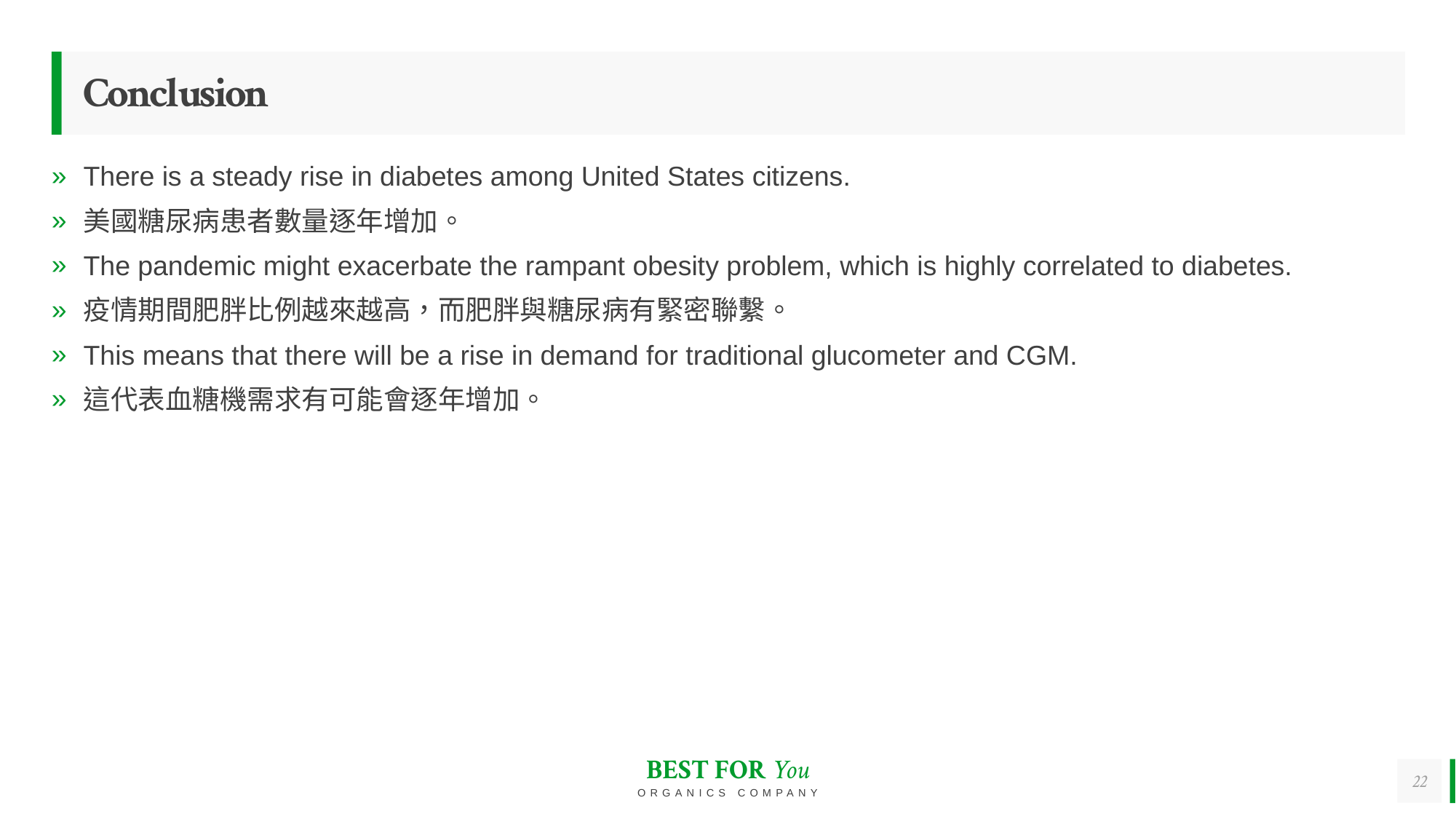

# Conclusion
There is a steady rise in diabetes among United States citizens.
美國糖尿病患者數量逐年增加。
The pandemic might exacerbate the rampant obesity problem, which is highly correlated to diabetes.
疫情期間肥胖比例越來越高，而肥胖與糖尿病有緊密聯繫。
This means that there will be a rise in demand for traditional glucometer and CGM.
這代表血糖機需求有可能會逐年增加。
22